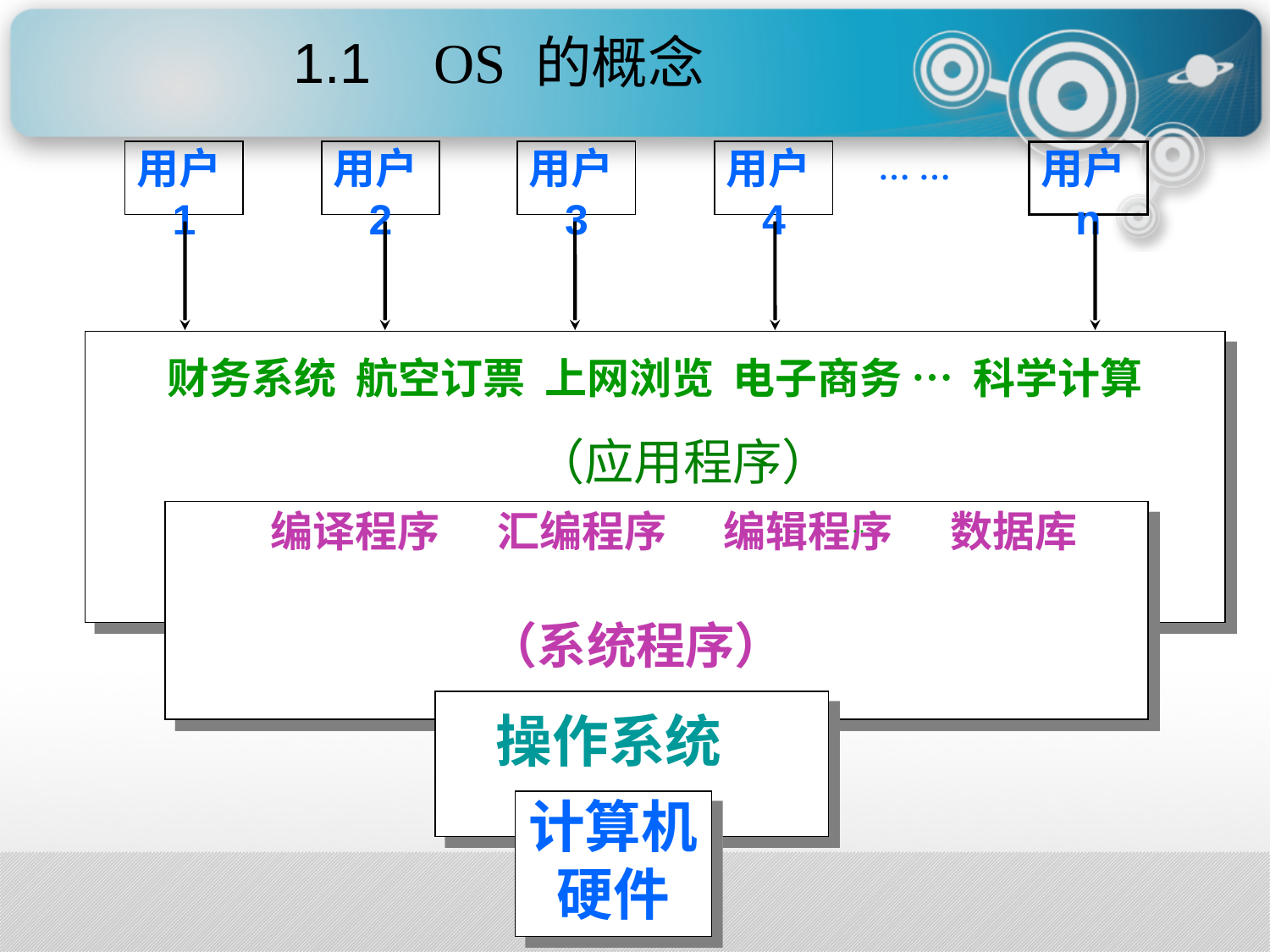

1.1    OS 的概念
用户1
用户2
用户3
用户4
… …
用户n

财务系统  航空订票  上网浏览  电子商务 …  科学计算

（应用程序）

编译程序      汇编程序      编辑程序      数据库
（系统程序）

…

操作系统
计算机
硬件